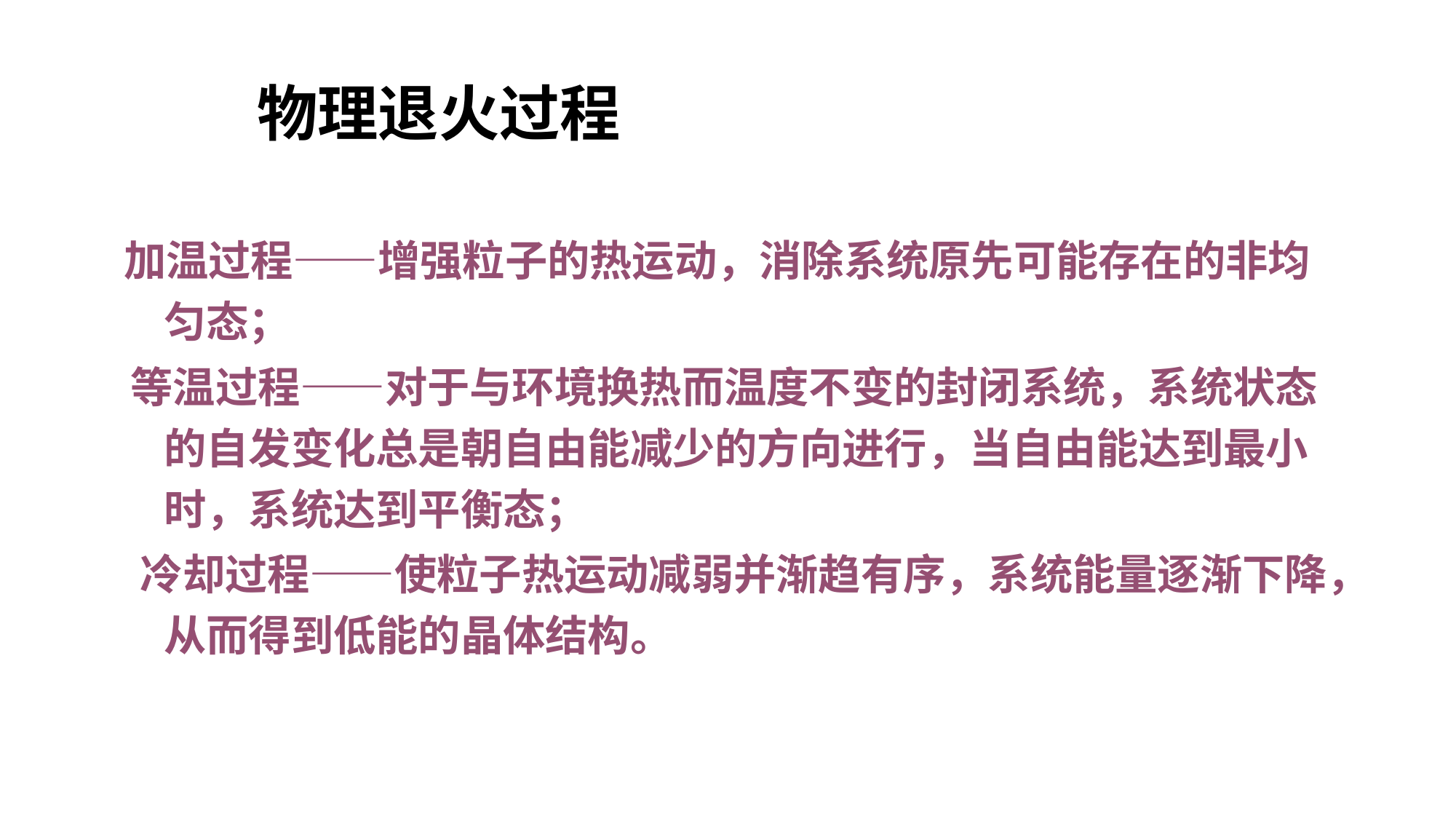

# 物理退火过程
 加温过程——增强粒子的热运动，消除系统原先可能存在的非均匀态；
 等温过程——对于与环境换热而温度不变的封闭系统，系统状态的自发变化总是朝自由能减少的方向进行，当自由能达到最小时，系统达到平衡态；
  冷却过程——使粒子热运动减弱并渐趋有序，系统能量逐渐下降，从而得到低能的晶体结构。